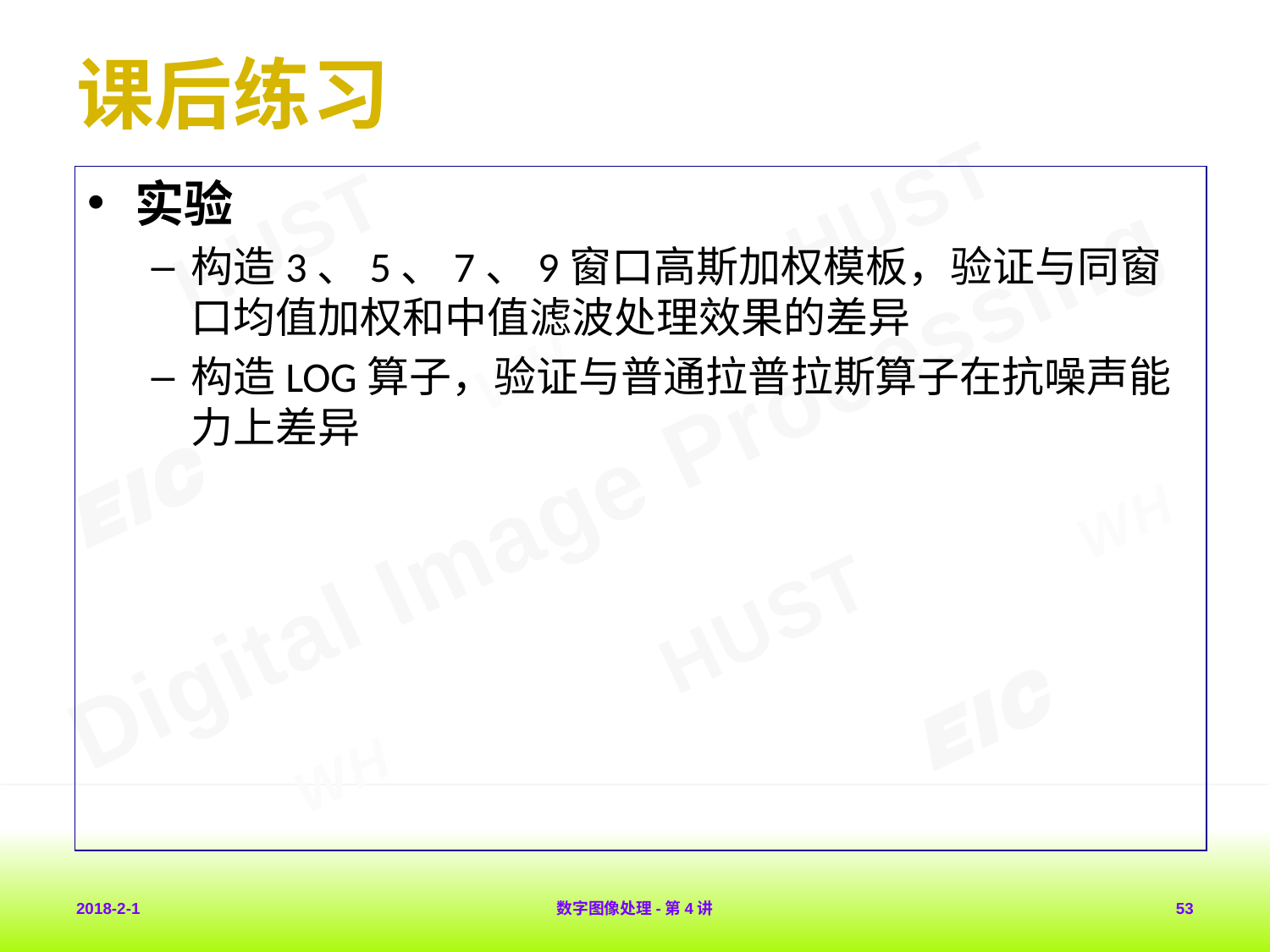

# 课后练习
实验
构造3、5、7、9窗口高斯加权模板，验证与同窗口均值加权和中值滤波处理效果的差异
构造LOG算子，验证与普通拉普拉斯算子在抗噪声能力上差异

2018-2-1
数字图像处理-第4讲
53